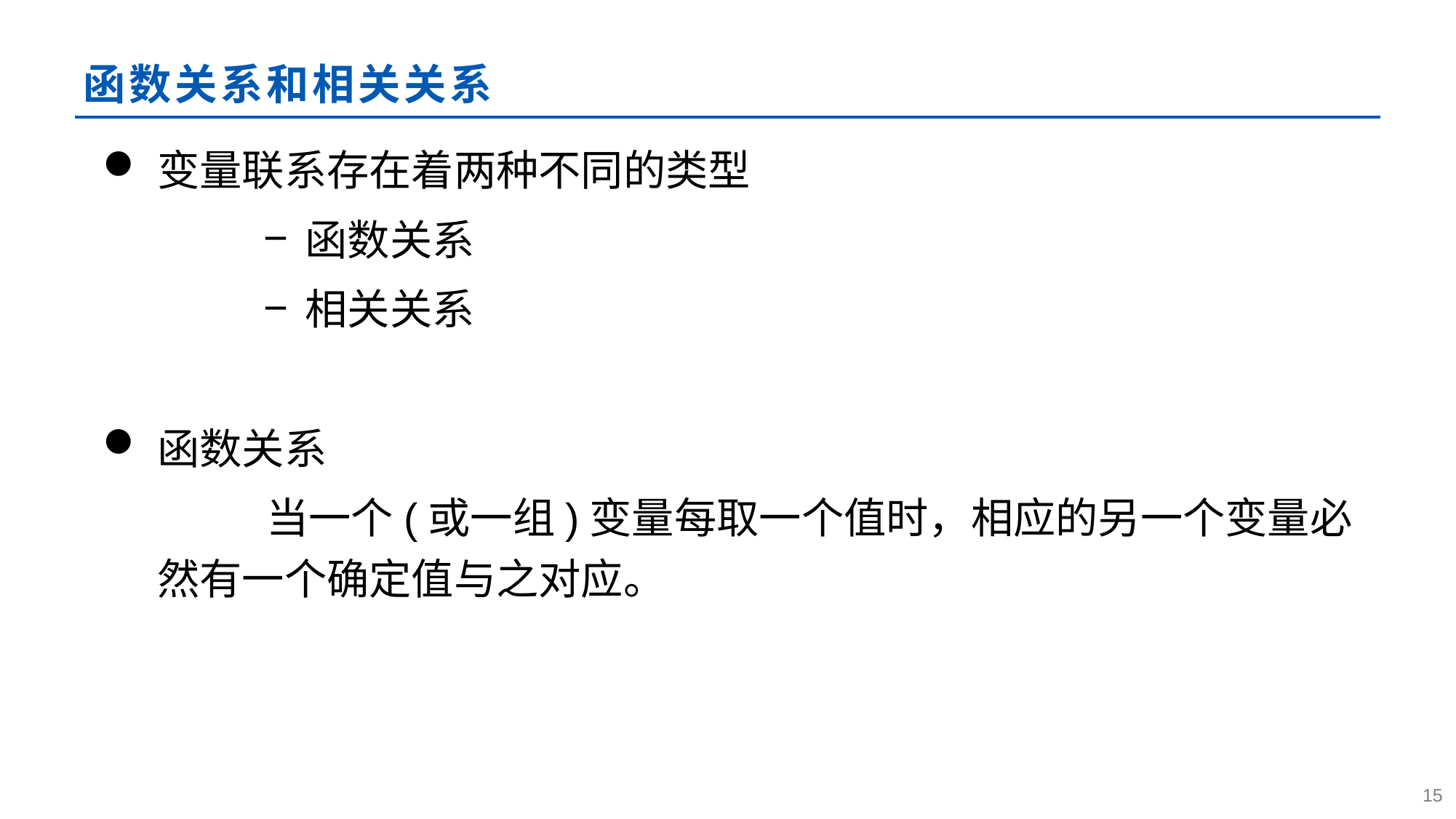

# 函数关系和相关关系
变量联系存在着两种不同的类型
函数关系
相关关系

函数关系
   		当一个(或一组)变量每取一个值时，相应的另一个变量必然有一个确定值与之对应。
15